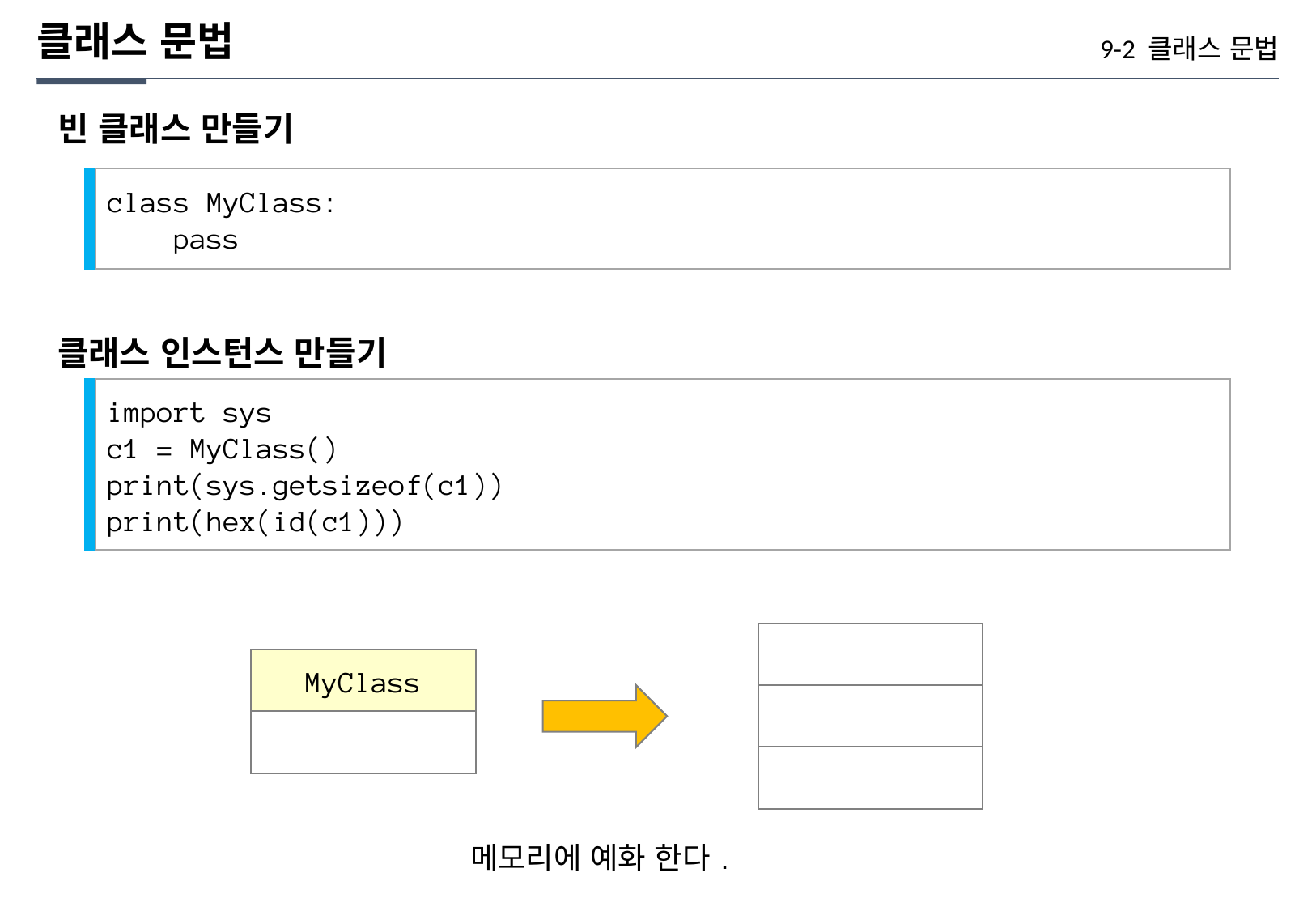

클래스 문법
9-2 클래스 문법
빈 클래스 만들기

class MyClass:
    pass
클래스 인스턴스 만들기

import sys
c1 = MyClass()
print(sys.getsizeof(c1))
print(hex(id(c1)))

MyClass

메모리에 예화 한다.